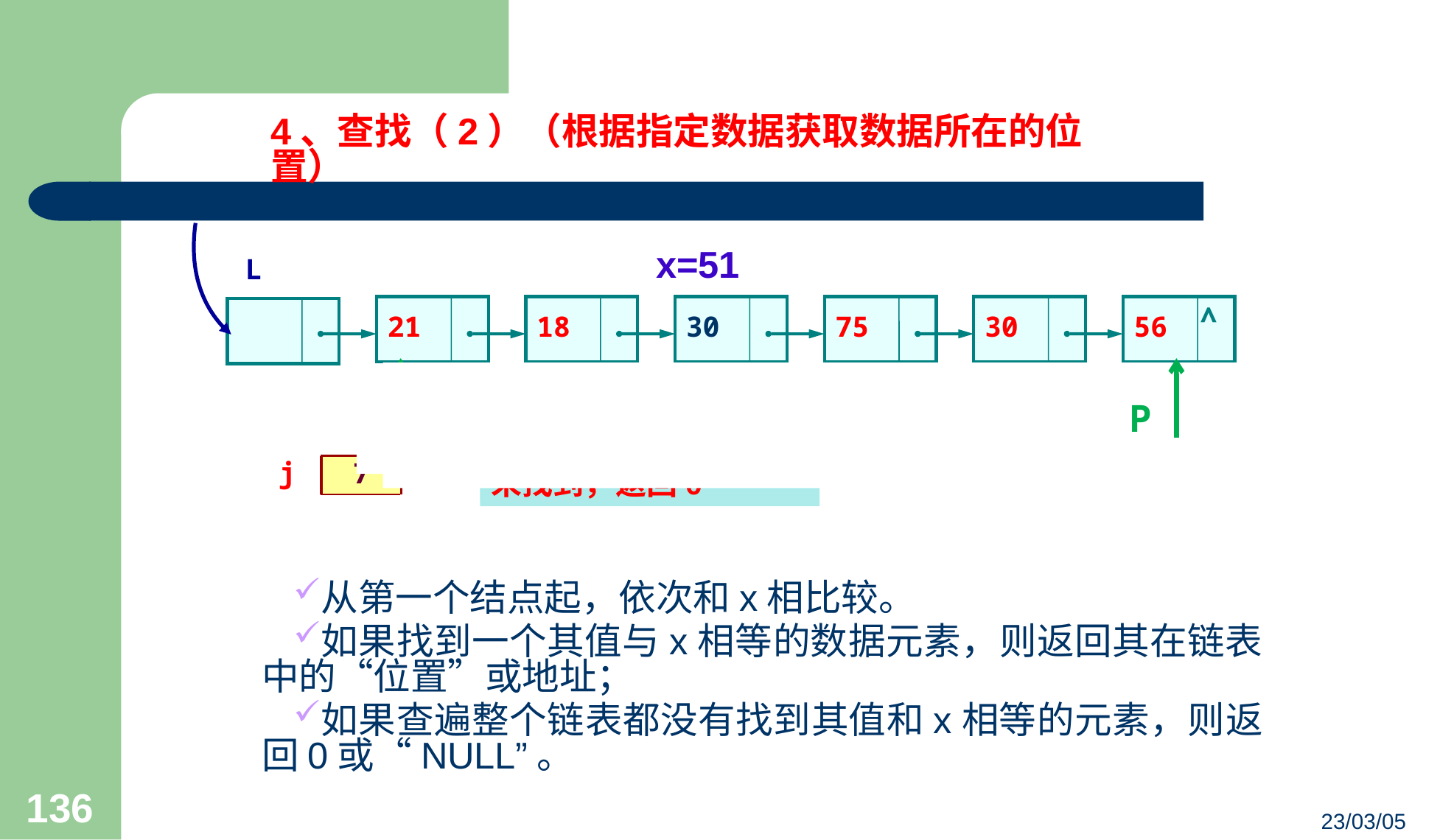

4、查找（2）（根据指定数据获取数据所在的位置）

L

x=30
x=51
21

18

30

75

30

56

∧

                                                                        P

P

p
                  p

                  p

1
j
2
6
3
7
1
找到，返回i
未找到，返回0

从第一个结点起，依次和x相比较。
如果找到一个其值与x相等的数据元素，则返回其在链表中的“位置”或地址；
如果查遍整个链表都没有找到其值和x相等的元素，则返回0或“NULL”。
136
23/03/05